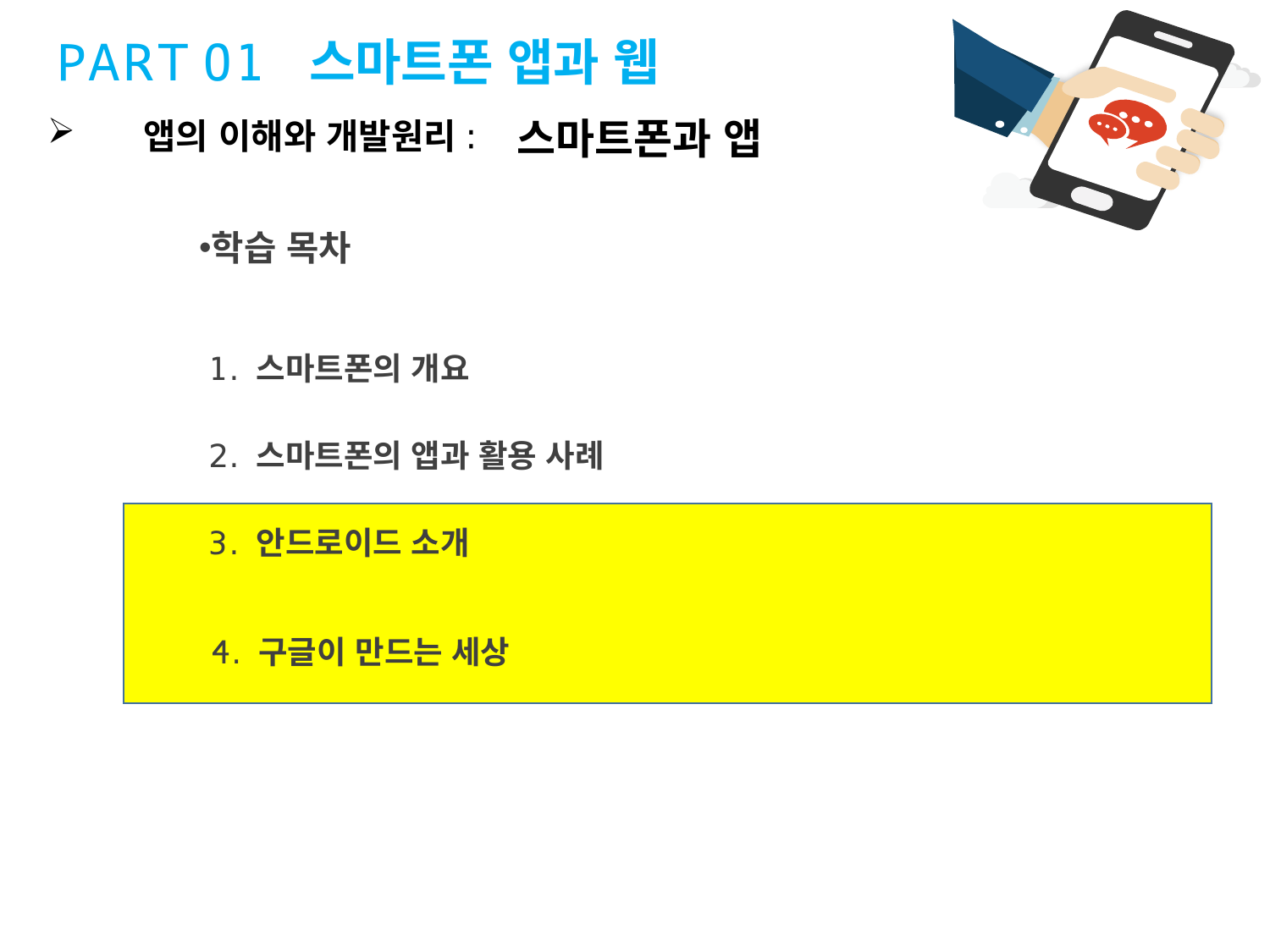

PART 01  스마트폰 앱과 웹
 앱의 이해와 개발원리:
 스마트폰과 앱
학습 목차
1. 스마트폰의 개요
2. 스마트폰의 앱과 활용 사례
3. 안드로이드 소개

4. 구글이 만드는 세상